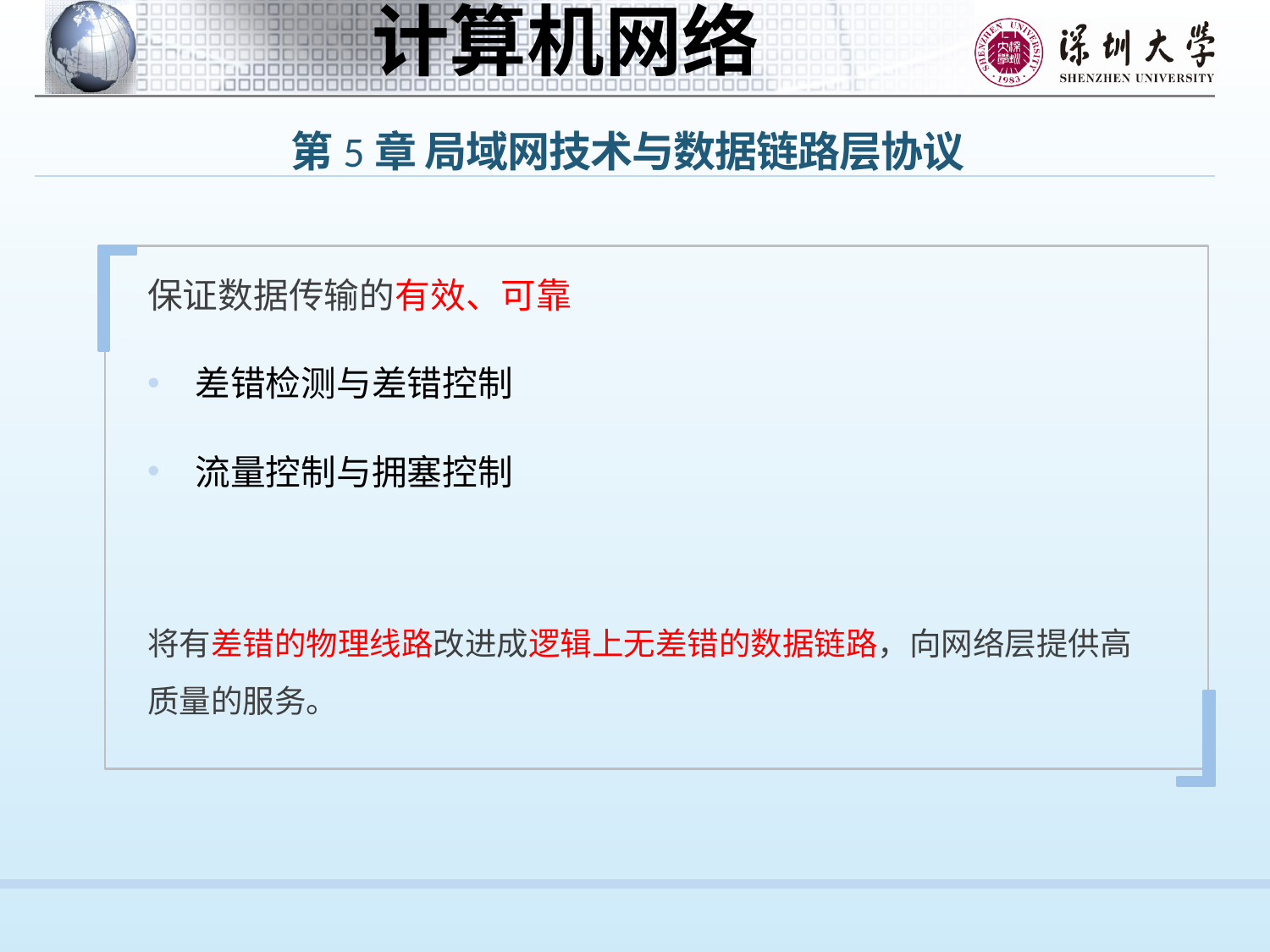

第5章 局域网技术与数据链路层协议

保证数据传输的有效、可靠
差错检测与差错控制
流量控制与拥塞控制

将有差错的物理线路改进成逻辑上无差错的数据链路，向网络层提供高质量的服务。